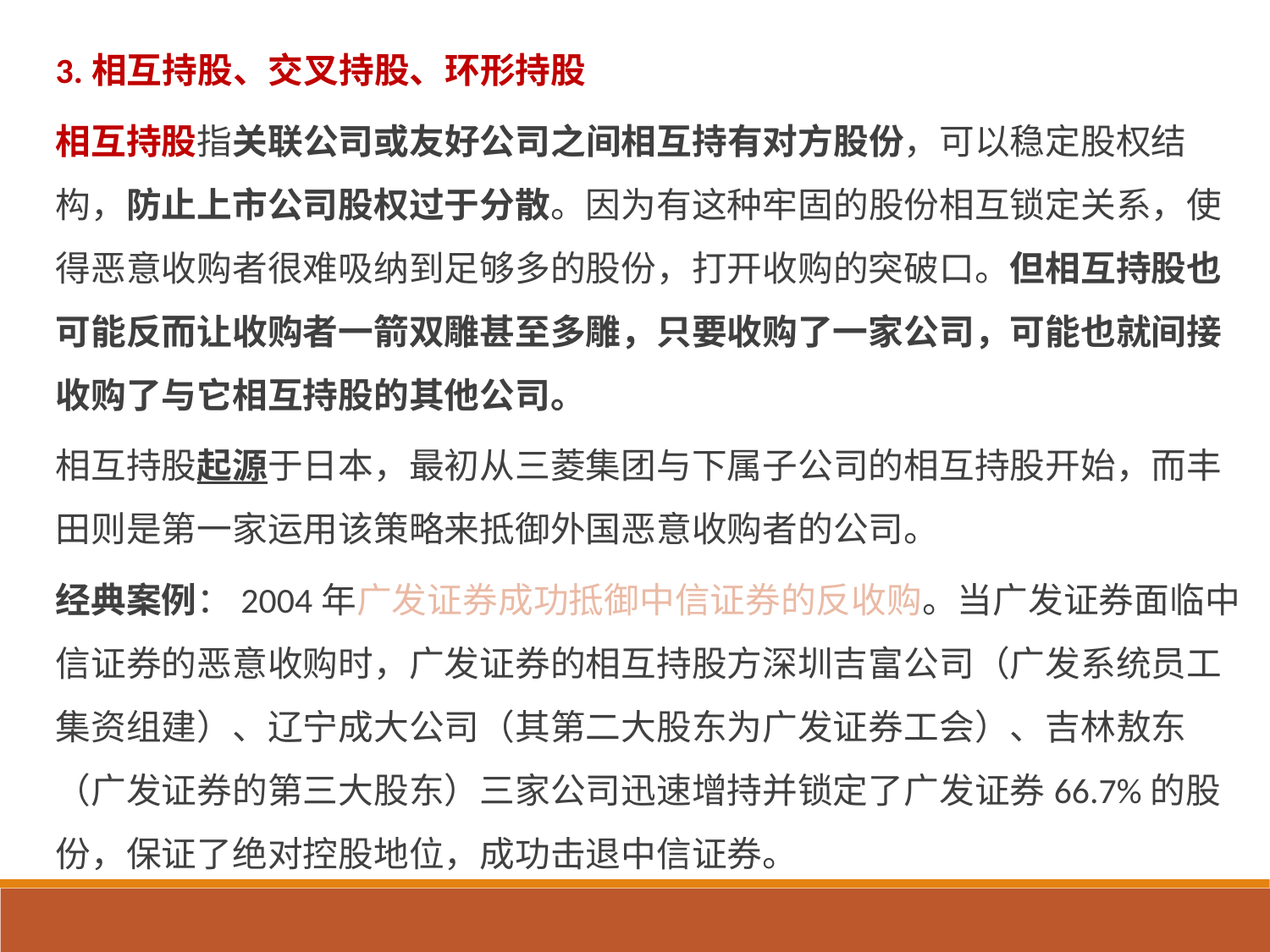

3.相互持股、交叉持股、环形持股
相互持股指关联公司或友好公司之间相互持有对方股份，可以稳定股权结构，防止上市公司股权过于分散。因为有这种牢固的股份相互锁定关系，使得恶意收购者很难吸纳到足够多的股份，打开收购的突破口。但相互持股也可能反而让收购者一箭双雕甚至多雕，只要收购了一家公司，可能也就间接收购了与它相互持股的其他公司。
相互持股起源于日本，最初从三菱集团与下属子公司的相互持股开始，而丰田则是第一家运用该策略来抵御外国恶意收购者的公司。
经典案例：2004年广发证券成功抵御中信证券的反收购。当广发证券面临中信证券的恶意收购时，广发证券的相互持股方深圳吉富公司（广发系统员工集资组建）、辽宁成大公司（其第二大股东为广发证券工会）、吉林敖东（广发证券的第三大股东）三家公司迅速增持并锁定了广发证券66.7%的股份，保证了绝对控股地位，成功击退中信证券。